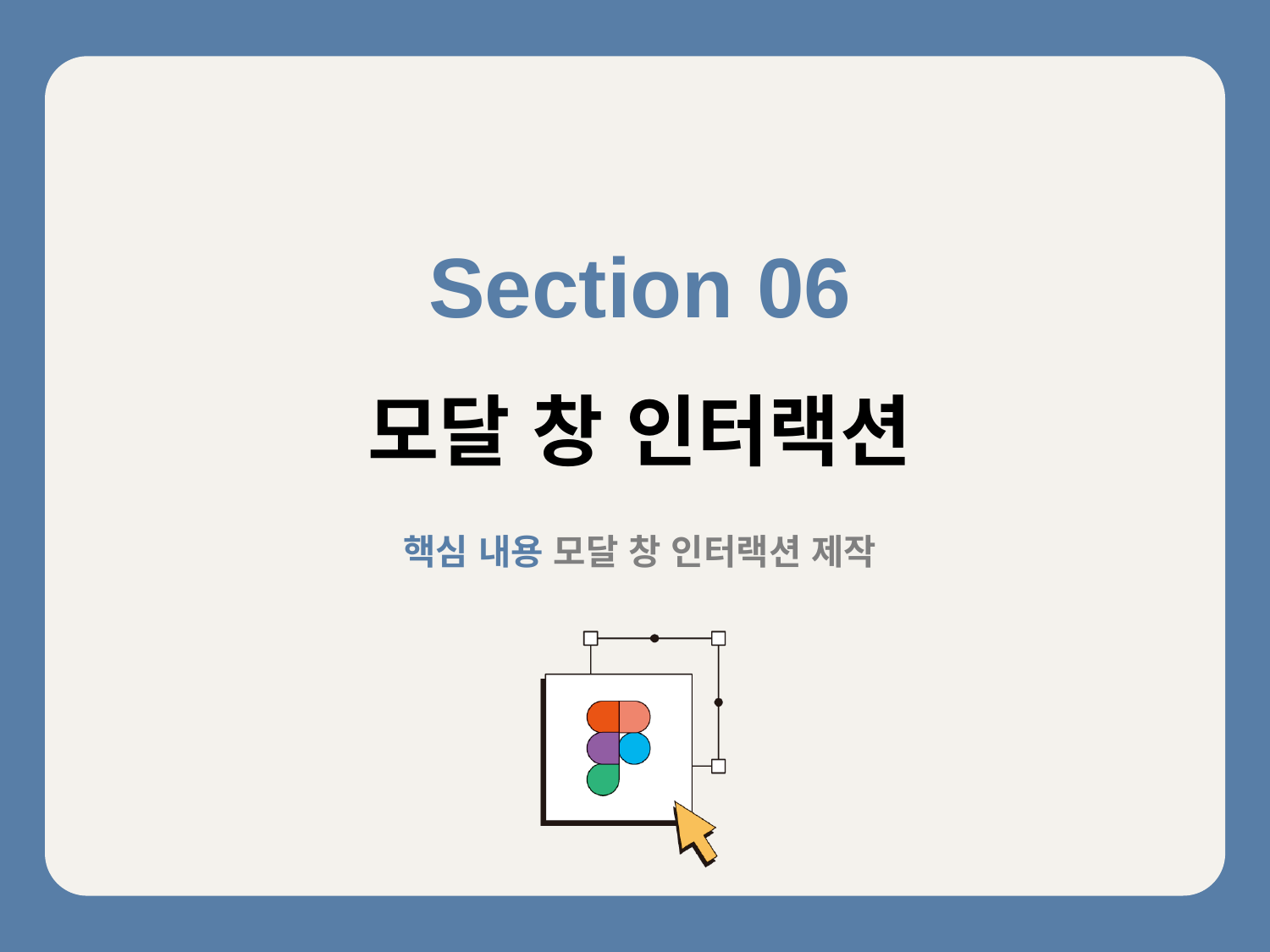

Section 06
모달 창 인터랙션
핵심 내용 모달 창 인터랙션 제작